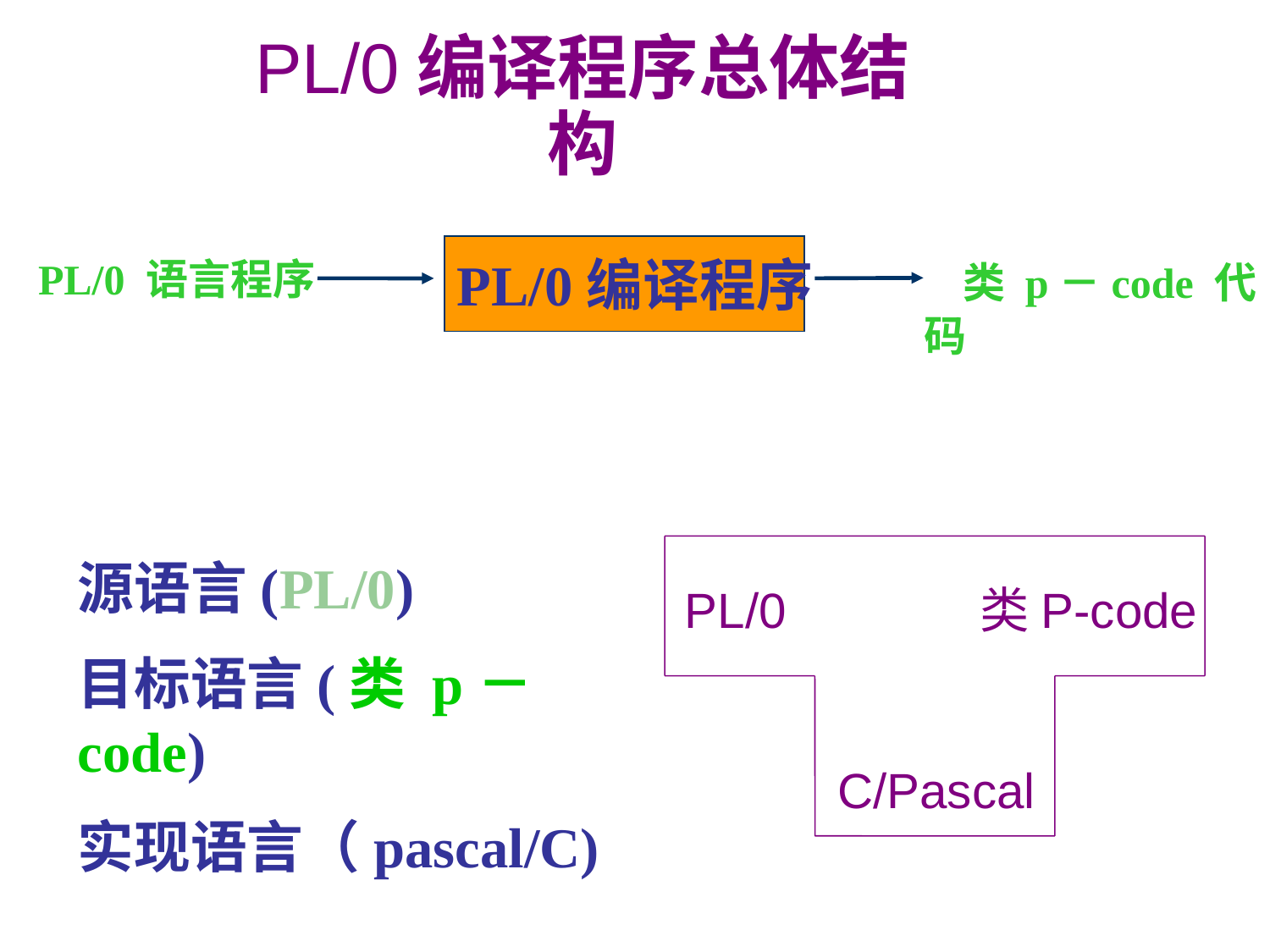

PL/0编译程序总体结构
  类 p－code 代码
PL/0编译程序
 PL/0 语言程序

PL/0
类P-code

C/Pascal

源语言(PL/0)
目标语言(类 p－code)
实现语言（pascal/C)